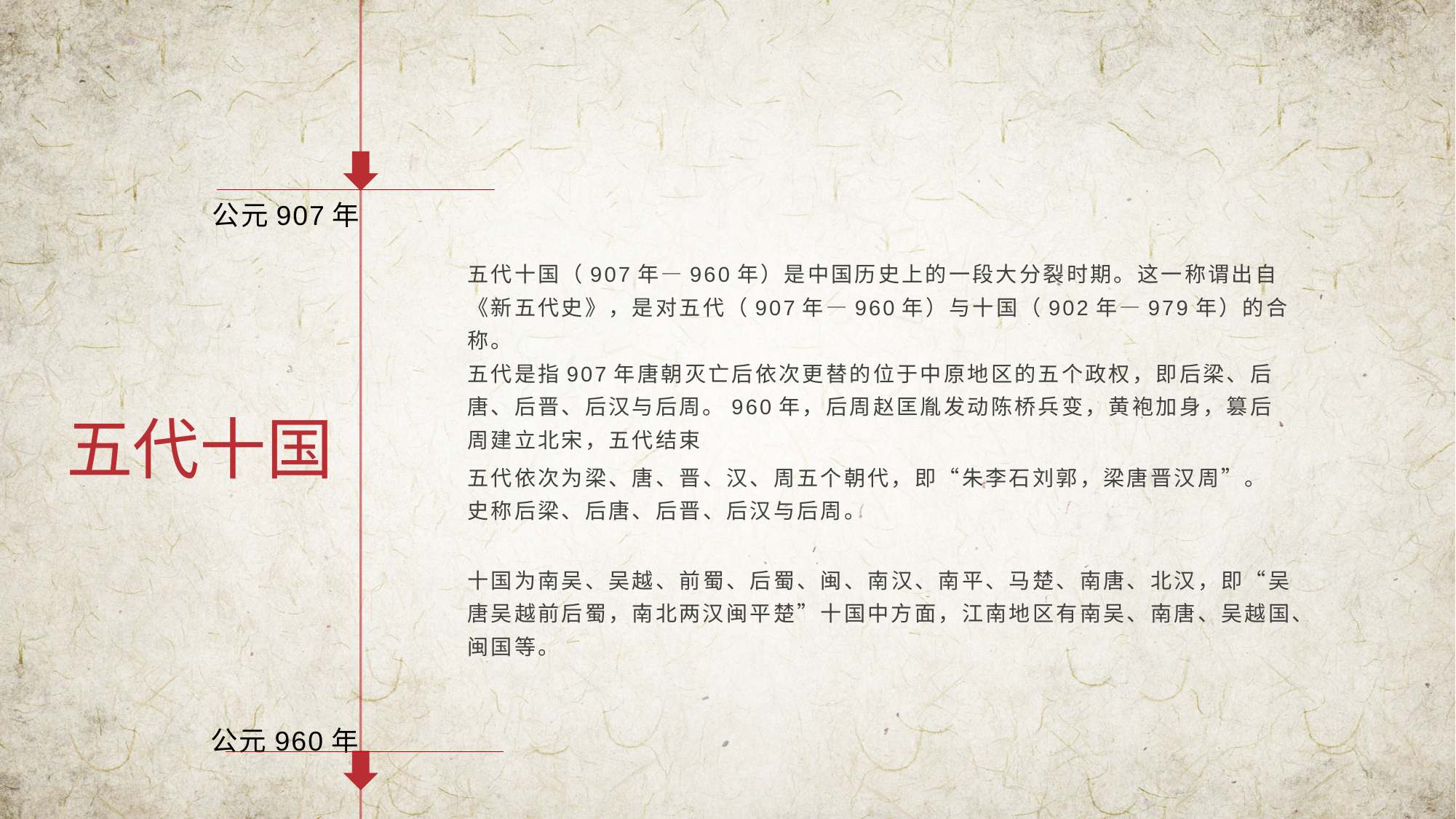

公元907年
五代十国（907年—960年）是中国历史上的一段大分裂时期。这一称谓出自《新五代史》，是对五代（907年—960年）与十国（902年—979年）的合称。
五代是指907年唐朝灭亡后依次更替的位于中原地区的五个政权，即后梁、后唐、后晋、后汉与后周。960年，后周赵匡胤发动陈桥兵变，黄袍加身，篡后周建立北宋，五代结束
五代十国
五代依次为梁、唐、晋、汉、周五个朝代，即“朱李石刘郭，梁唐晋汉周”。史称后梁、后唐、后晋、后汉与后周。
十国为南吴、吴越、前蜀、后蜀、闽、南汉、南平、马楚、南唐、北汉，即“吴唐吴越前后蜀，南北两汉闽平楚”十国中方面，江南地区有南吴、南唐、吴越国、闽国等。
公元960年